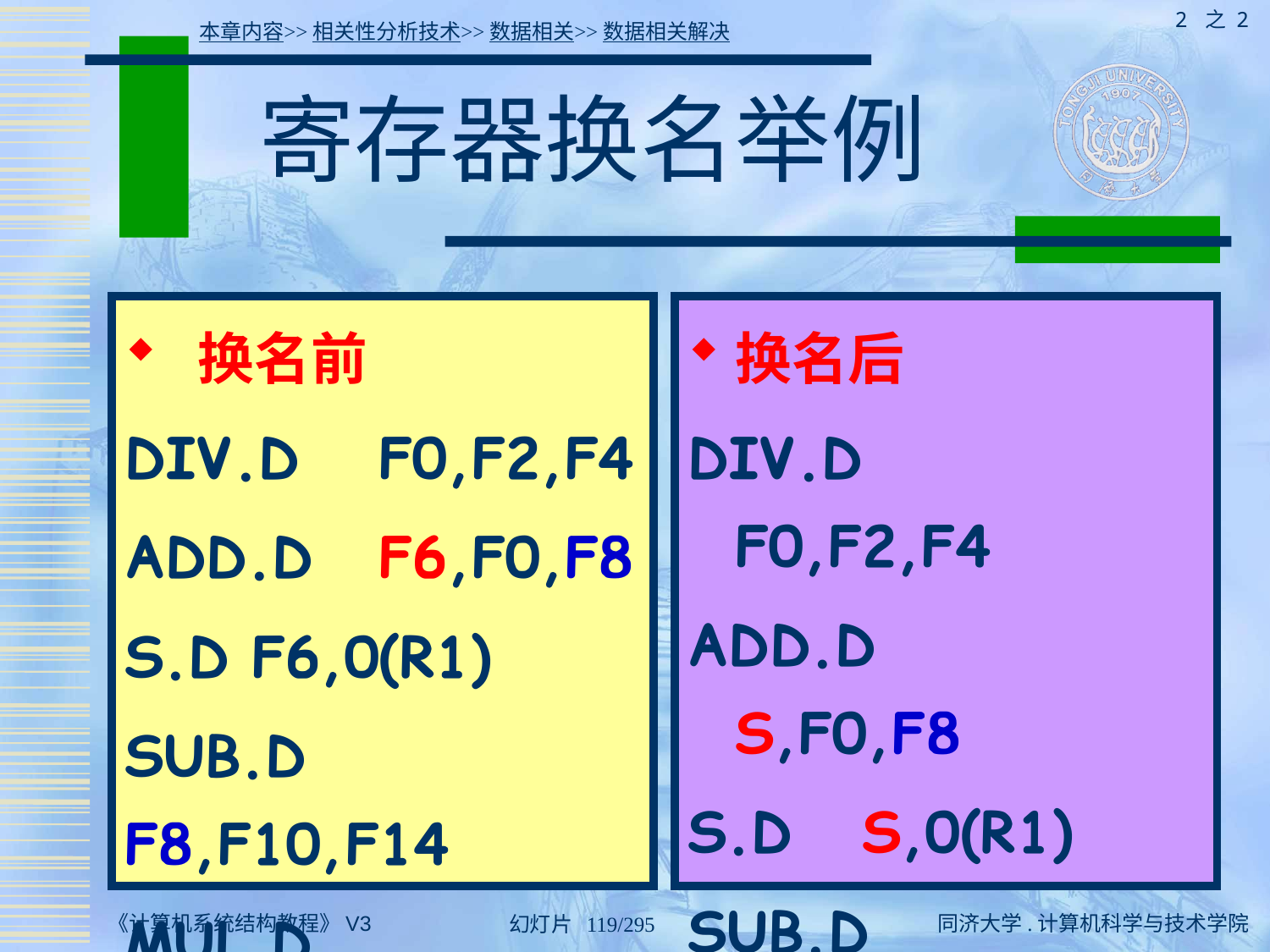

2 之 2
本章内容>>相关性分析技术>>数据相关>>数据相关解决
# 寄存器换名举例
  换名前
DIV.D	F0,F2,F4
ADD.D	F6,F0,F8
S.D	F6,0(R1)
SUB.D	F8,F10,F14
MUL.D	F6,F10,F8
换名后
DIV.D	F0,F2,F4
ADD.D	S,F0,F8
S.D	S,0(R1)
SUB.D	T,F10,F14
MUL.D	F6,F10,T